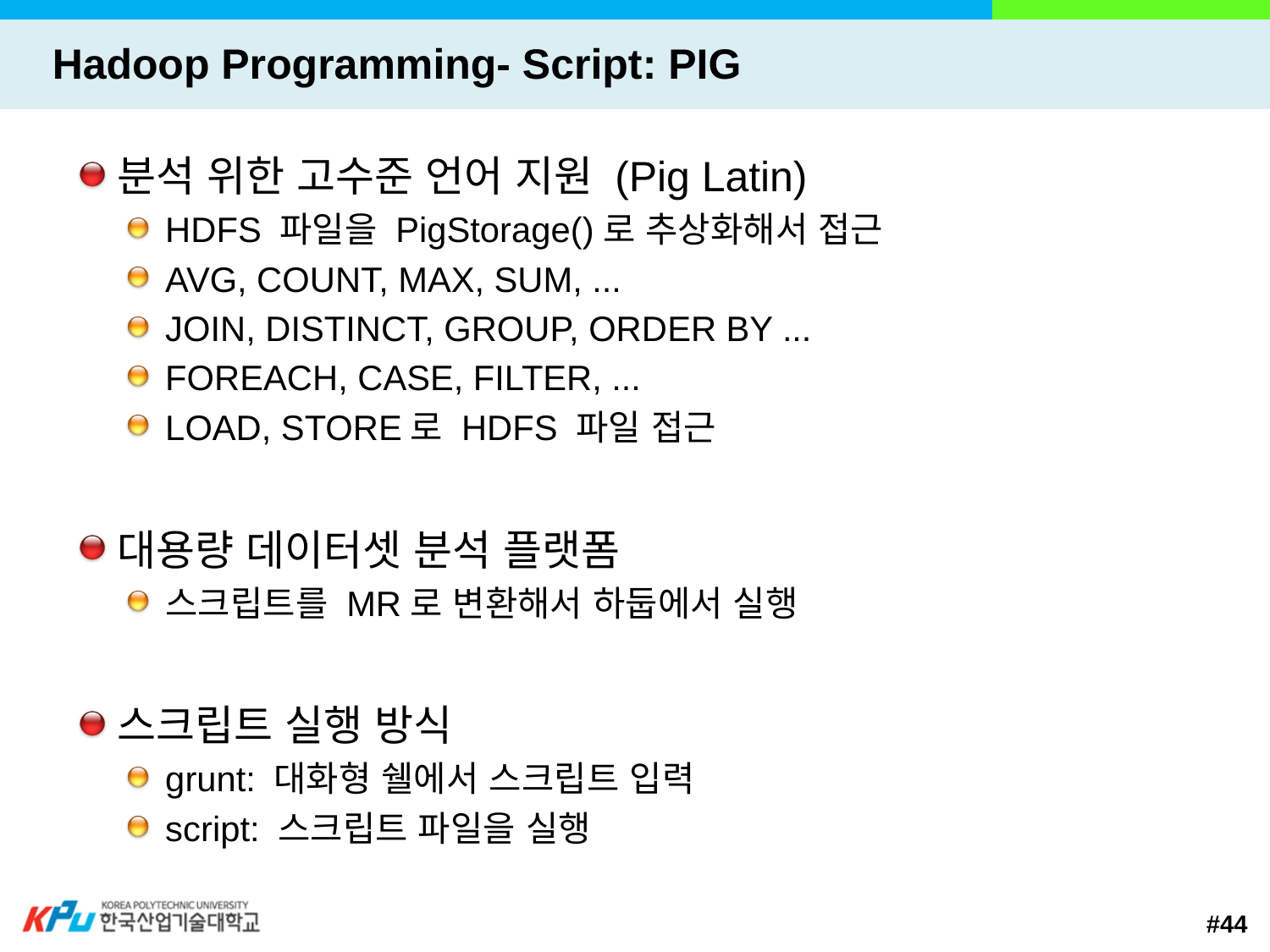

# Hadoop Programming- Script: PIG
분석 위한 고수준 언어 지원 (Pig Latin)
HDFS 파일을 PigStorage()로 추상화해서 접근
AVG, COUNT, MAX, SUM, ...
JOIN, DISTINCT, GROUP, ORDER BY ...
FOREACH, CASE, FILTER, ...
LOAD, STORE로 HDFS 파일 접근

대용량 데이터셋 분석 플랫폼
스크립트를 MR로 변환해서 하둡에서 실행

스크립트 실행 방식
grunt: 대화형 쉘에서 스크립트 입력
script: 스크립트 파일을 실행